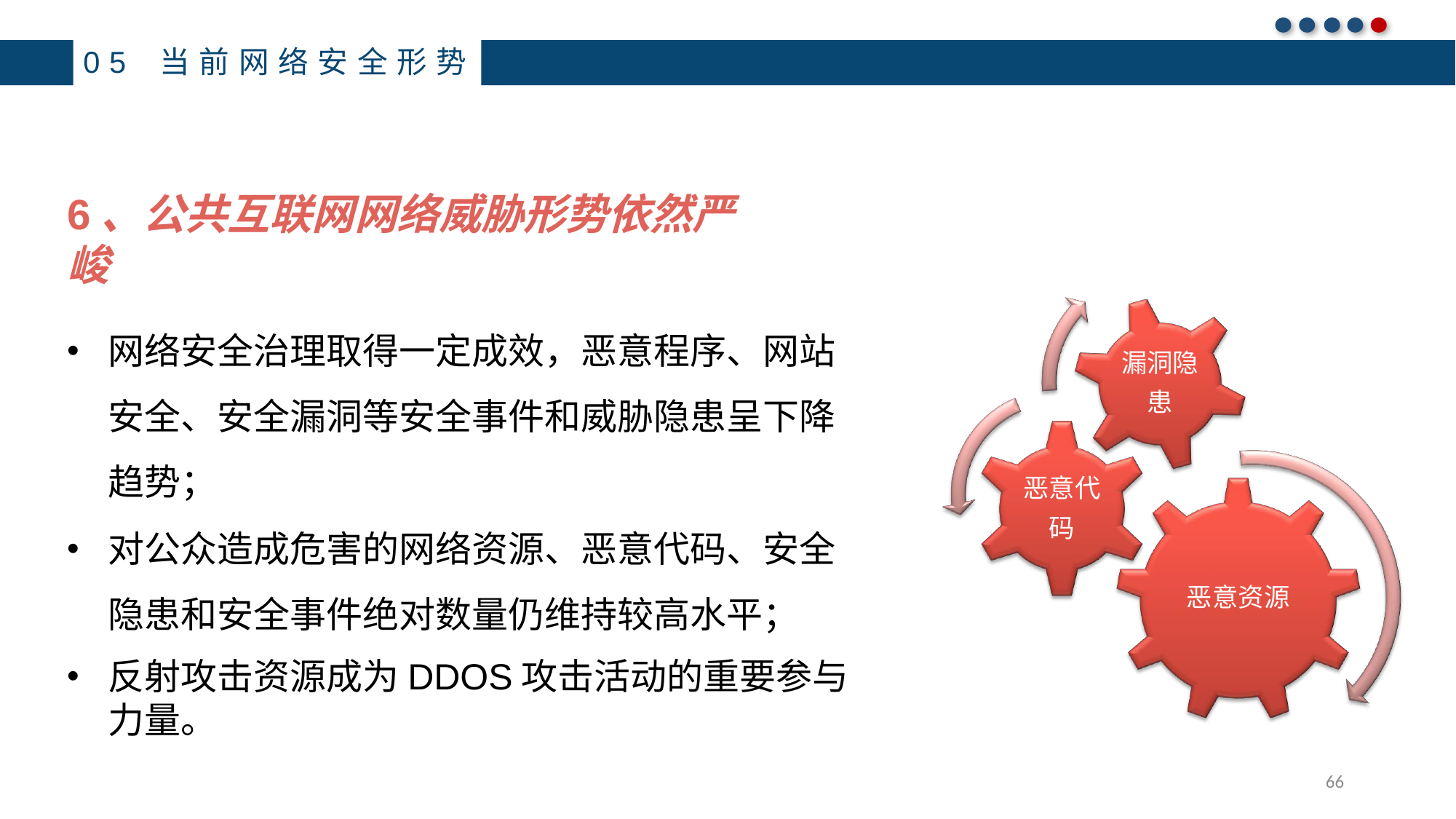

05 当前网络安全形势

6、公共互联网网络威胁形势依然严峻

网络安全治理取得一定成效，恶意程序、网站安全、安全漏洞等安全事件和威胁隐患呈下降趋势；
对公众造成危害的网络资源、恶意代码、安全隐患和安全事件绝对数量仍维持较高水平；
反射攻击资源成为DDOS攻击活动的重要参与力量。
漏洞隐 患

恶意代
码

恶意资源
66